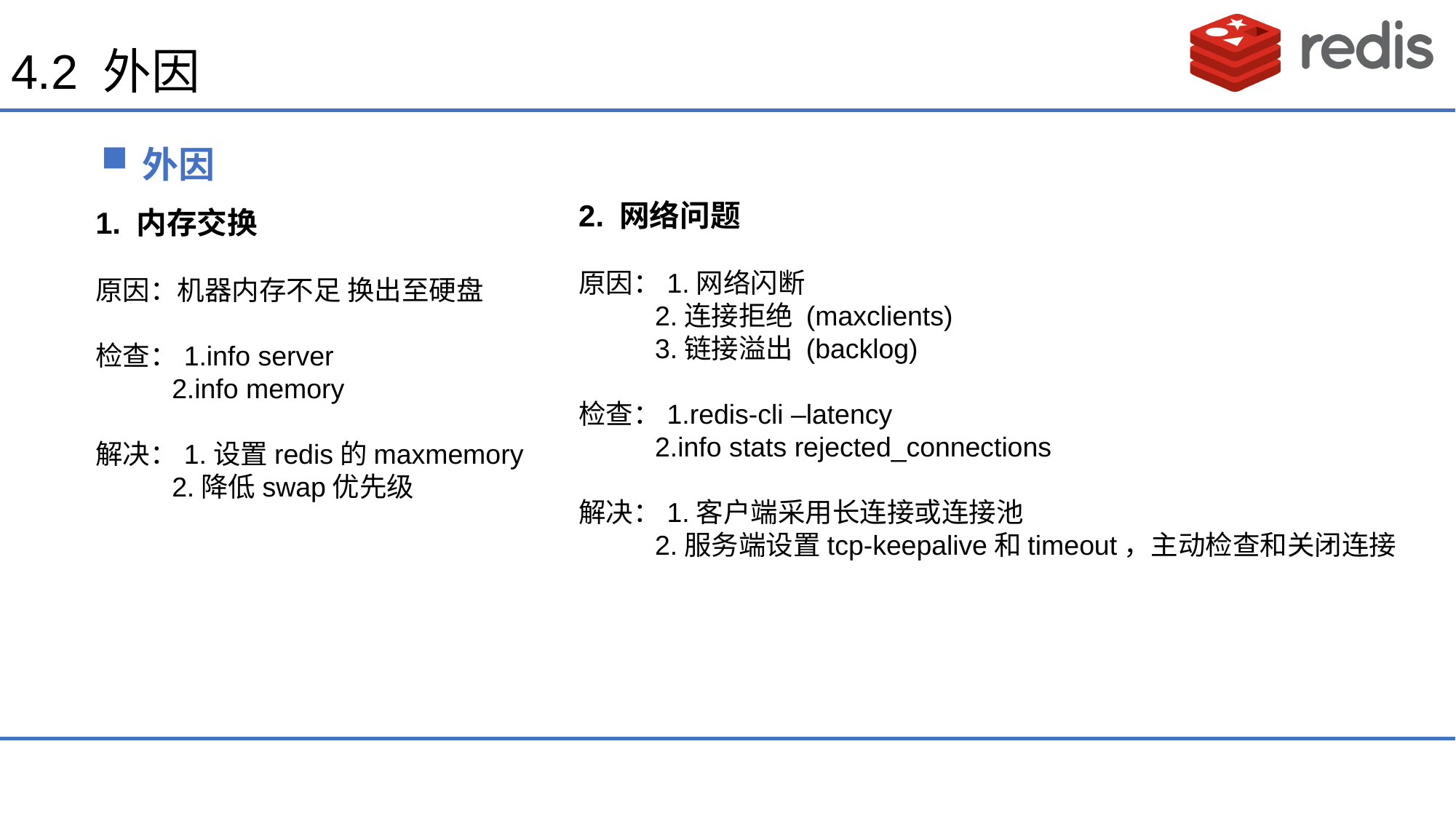

# 4.2 外因
外因
2. 网络问题

原因：1.网络闪断
          2.连接拒绝 (maxclients)
          3.链接溢出 (backlog)

检查：1.redis-cli –latency
          2.info stats rejected_connections

解决：1.客户端采用长连接或连接池
          2.服务端设置tcp-keepalive和timeout，主动检查和关闭连接
1. 内存交换

原因：机器内存不足 换出至硬盘

检查：1.info server
          2.info memory

解决：1.设置redis的maxmemory
          2.降低swap优先级